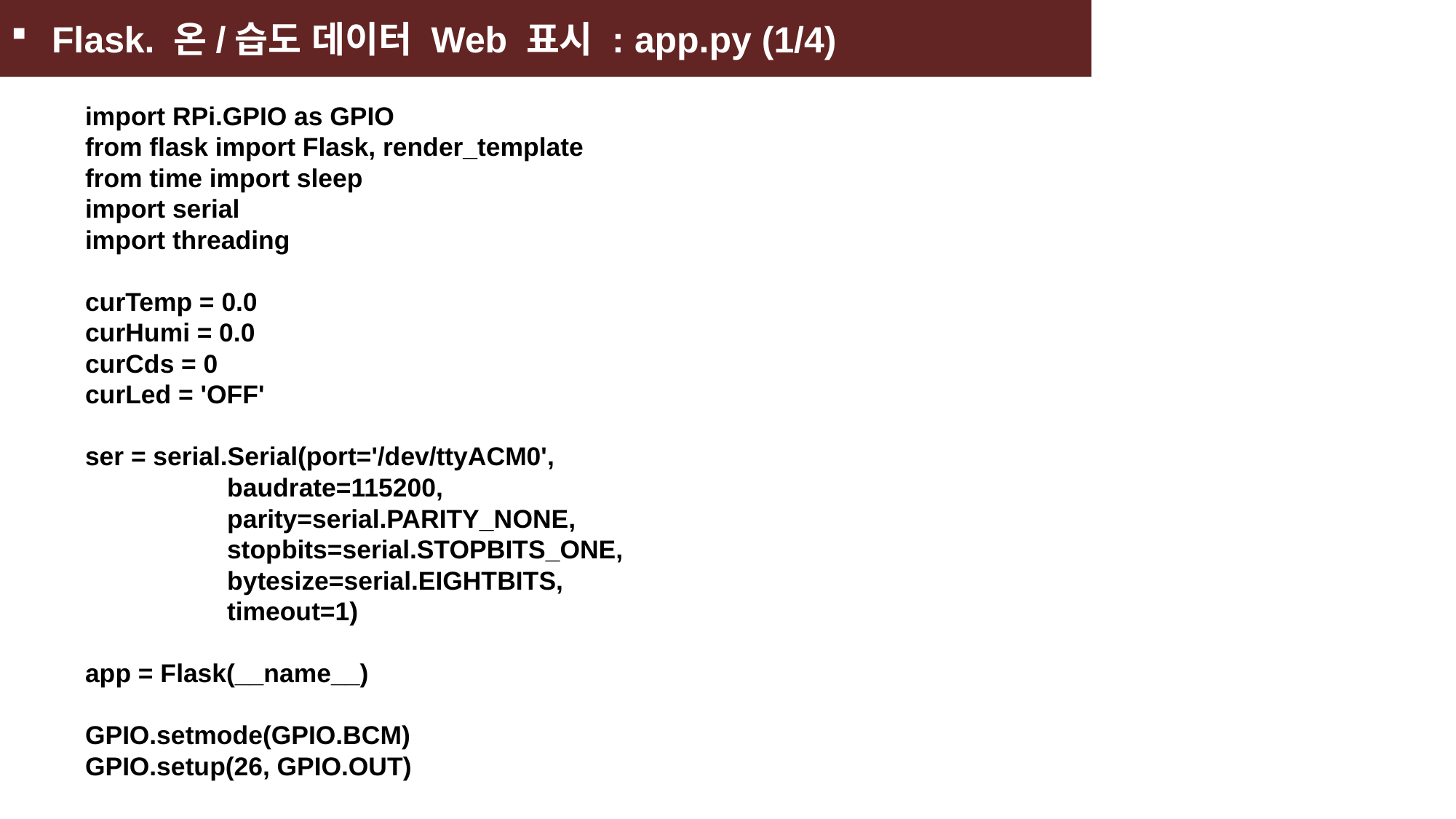

Flask. 온/습도 데이터 Web 표시 : app.py (1/4)

import RPi.GPIO as GPIO
from flask import Flask, render_template
from time import sleep
import serial
import threading

curTemp = 0.0
curHumi = 0.0
curCds = 0
curLed = 'OFF'

ser = serial.Serial(port='/dev/ttyACM0',
                    baudrate=115200,
                    parity=serial.PARITY_NONE,
                    stopbits=serial.STOPBITS_ONE,
                    bytesize=serial.EIGHTBITS,
                    timeout=1)

app = Flask(__name__)

GPIO.setmode(GPIO.BCM)
GPIO.setup(26, GPIO.OUT)